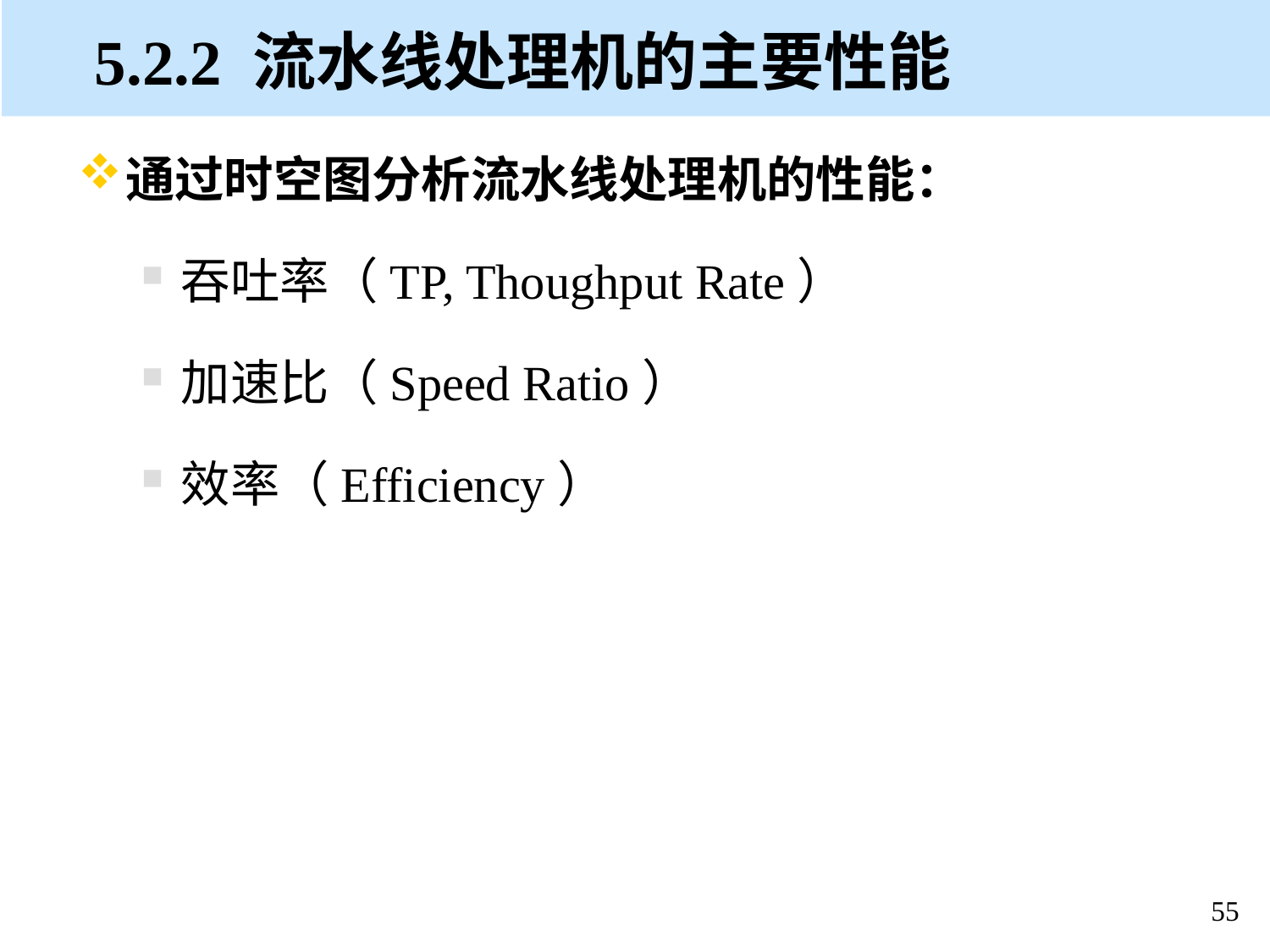

通过时空图分析流水线处理机的性能：
吞吐率（TP, Thoughput Rate）
加速比（Speed Ratio）
效率（Efficiency）
5.2.2 流水线处理机的主要性能